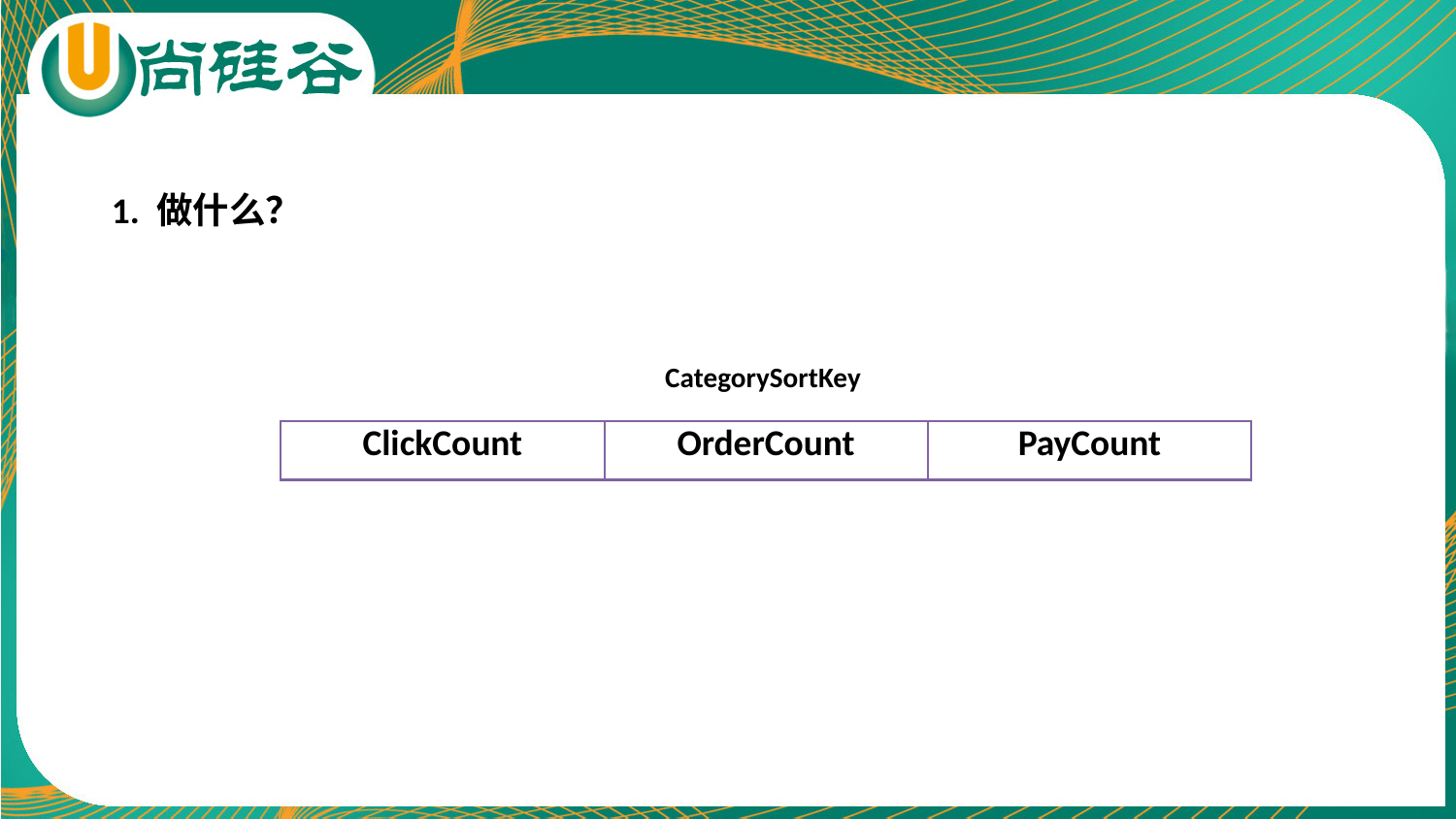

1. 做什么？
CategorySortKey
| ClickCount | OrderCount | PayCount |
| --- | --- | --- |